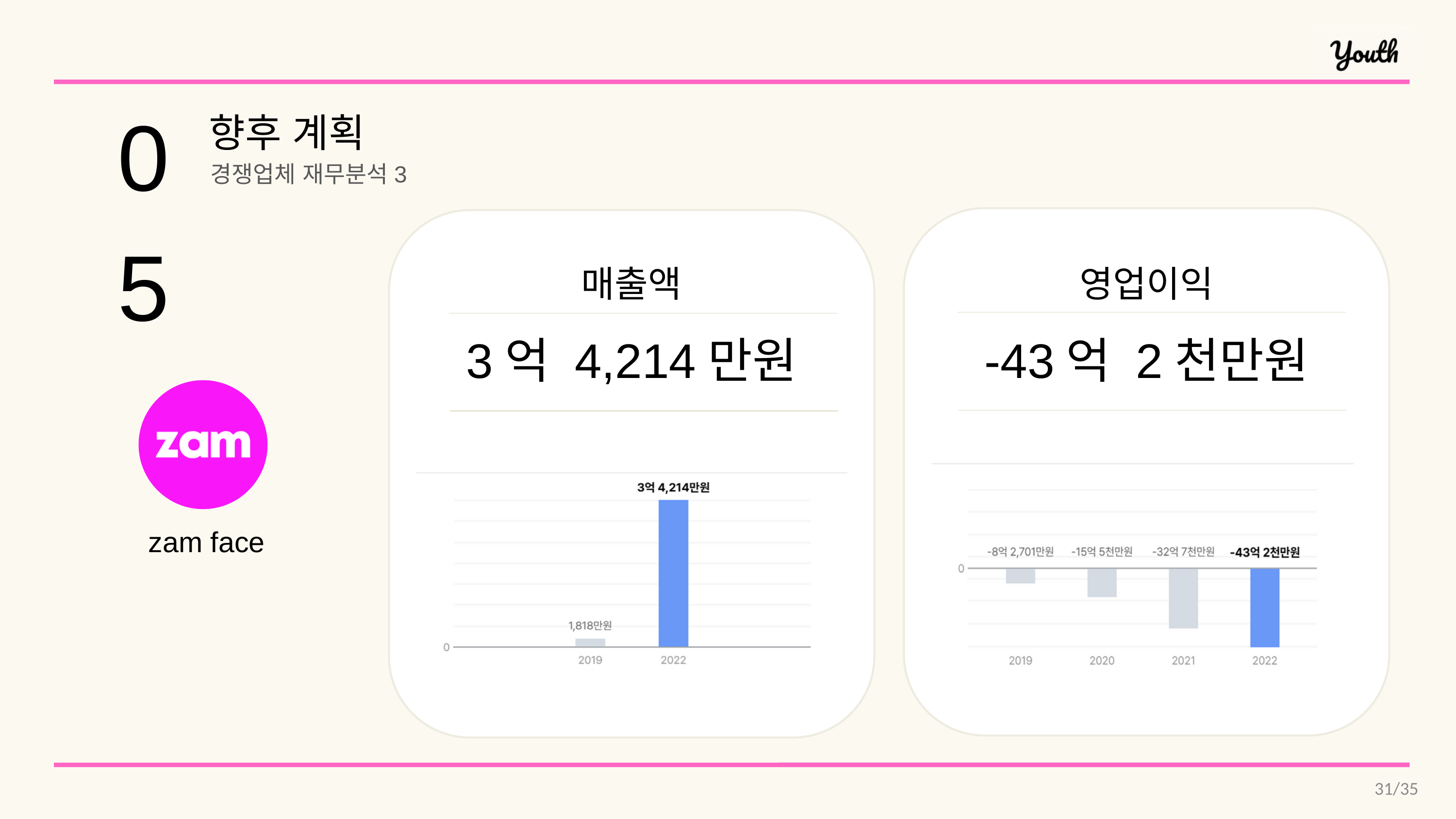

05

향후 계획
경쟁업체 재무분석3

매출액
영업이익
3억 4,214만원
-43억 2천만원

zam face

31/35